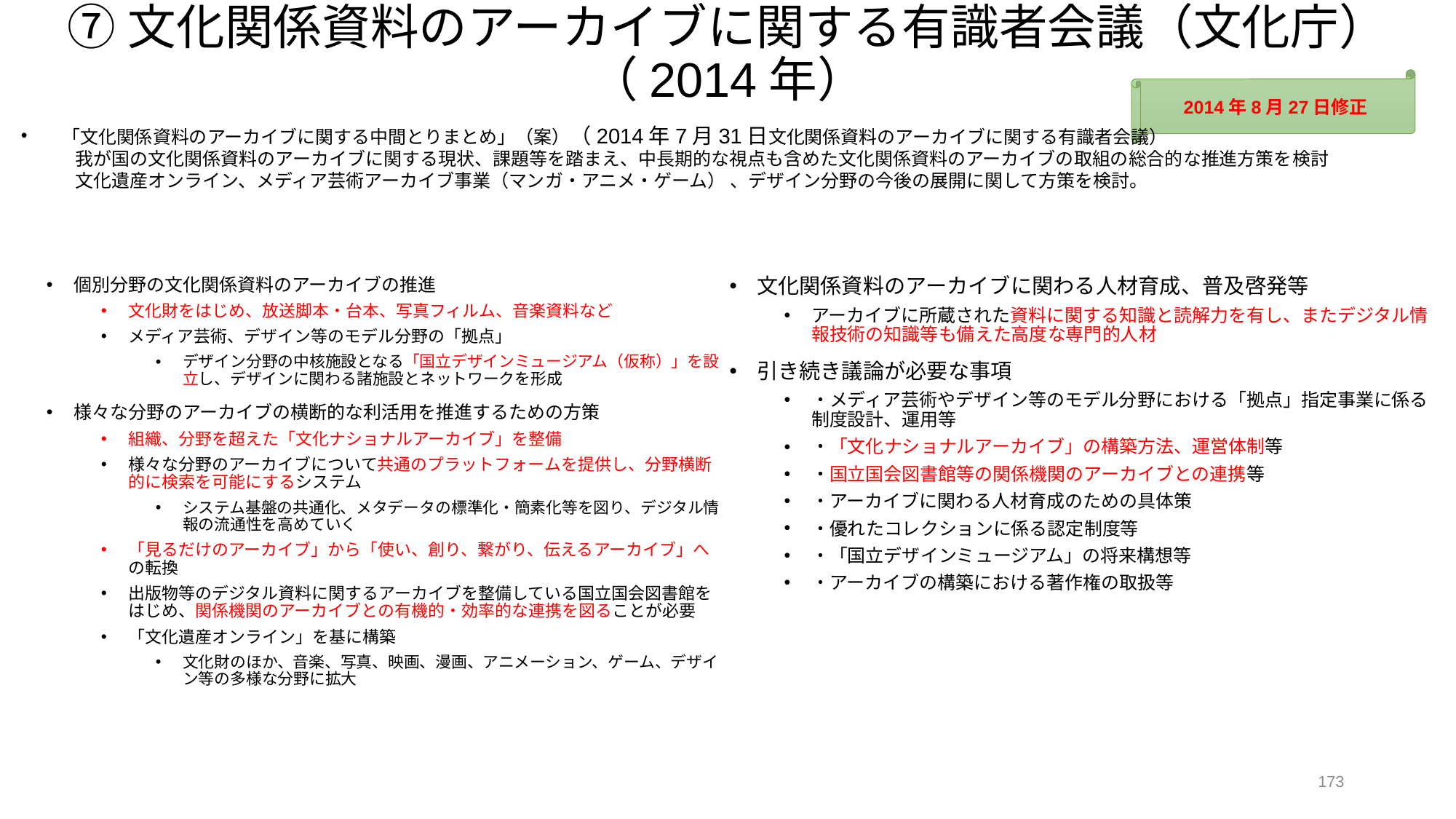

# ⑦文化関係資料のアーカイブに関する有識者会議（文化庁） （2014年）
2014年8月27日修正
「文化関係資料のアーカイブに関する中間とりまとめ」（案）（2014年7月31日文化関係資料のアーカイブに関する有識者会議）
我が国の文化関係資料のアーカイブに関する現状、課題等を踏まえ、中長期的な視点も含めた文化関係資料のアーカイブの取組の総合的な推進方策を検討
文化遺産オンライン、メディア芸術アーカイブ事業（マンガ・アニメ・ゲーム） 、デザイン分野の今後の展開に関して方策を検討。
個別分野の文化関係資料のアーカイブの推進
文化財をはじめ、放送脚本・台本、写真フィルム、音楽資料など
メディア芸術、デザイン等のモデル分野の「拠点」
デザイン分野の中核施設となる「国立デザインミュージアム（仮称）」を設立し、デザインに関わる諸施設とネットワークを形成
様々な分野のアーカイブの横断的な利活用を推進するための方策
組織、分野を超えた「文化ナショナルアーカイブ」を整備
様々な分野のアーカイブについて共通のプラットフォームを提供し、分野横断的に検索を可能にするシステム
システム基盤の共通化、メタデータの標準化・簡素化等を図り、デジタル情報の流通性を高めていく
「見るだけのアーカイブ」から「使い、創り、繋がり、伝えるアーカイブ」への転換
出版物等のデジタル資料に関するアーカイブを整備している国立国会図書館をはじめ、関係機関のアーカイブとの有機的・効率的な連携を図ることが必要
「文化遺産オンライン」を基に構築
文化財のほか、音楽、写真、映画、漫画、アニメーション、ゲーム、デザイン等の多様な分野に拡大
文化関係資料のアーカイブに関わる人材育成、普及啓発等
アーカイブに所蔵された資料に関する知識と読解力を有し、またデジタル情報技術の知識等も備えた高度な専門的人材
引き続き議論が必要な事項
・メディア芸術やデザイン等のモデル分野における「拠点」指定事業に係る制度設計、運用等
・「文化ナショナルアーカイブ」の構築方法、運営体制等
・国立国会図書館等の関係機関のアーカイブとの連携等
・アーカイブに関わる人材育成のための具体策
・優れたコレクションに係る認定制度等
・「国立デザインミュージアム」の将来構想等
・アーカイブの構築における著作権の取扱等

173